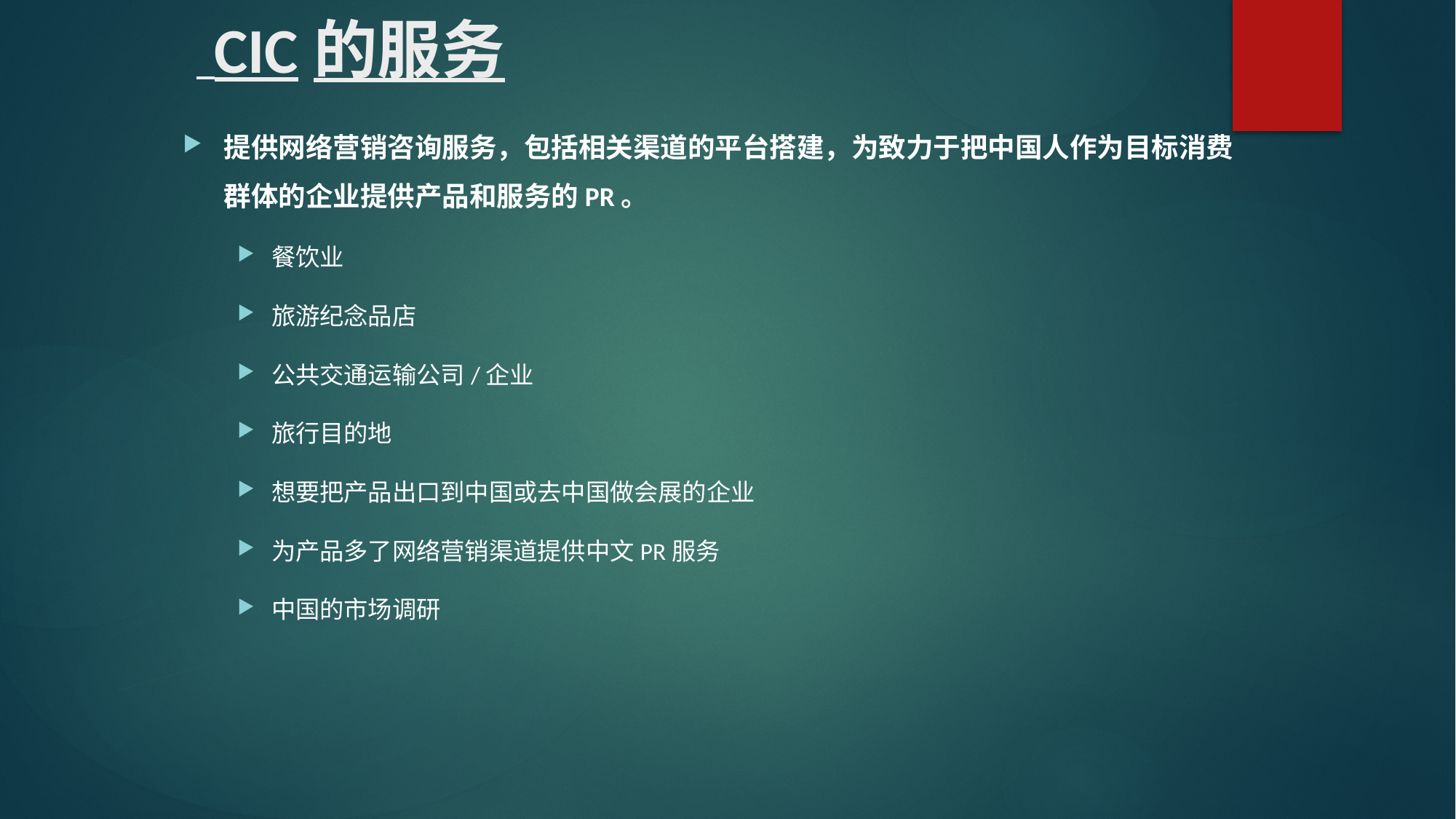

# CIC的服务
提供网络营销咨询服务，包括相关渠道的平台搭建，为致力于把中国人作为目标消费群体的企业提供产品和服务的PR。
餐饮业
旅游纪念品店
公共交通运输公司/企业
旅行目的地
想要把产品出口到中国或去中国做会展的企业
为产品多了网络营销渠道提供中文PR服务
中国的市场调研